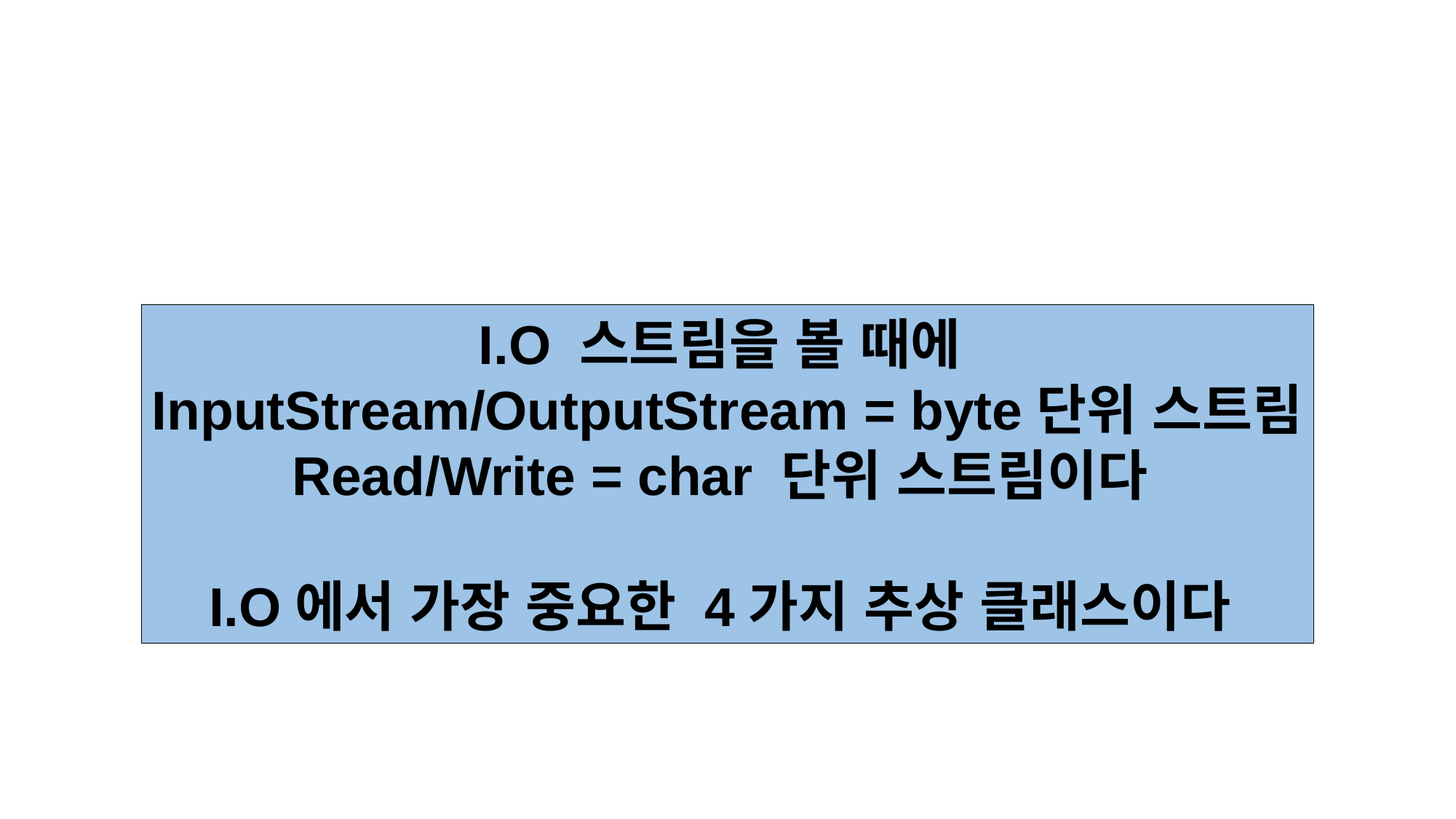

I.O 스트림을 볼 때에
InputStream/OutputStream = byte단위 스트림
Read/Write = char 단위 스트림이다

I.O에서 가장 중요한 4가지 추상 클래스이다